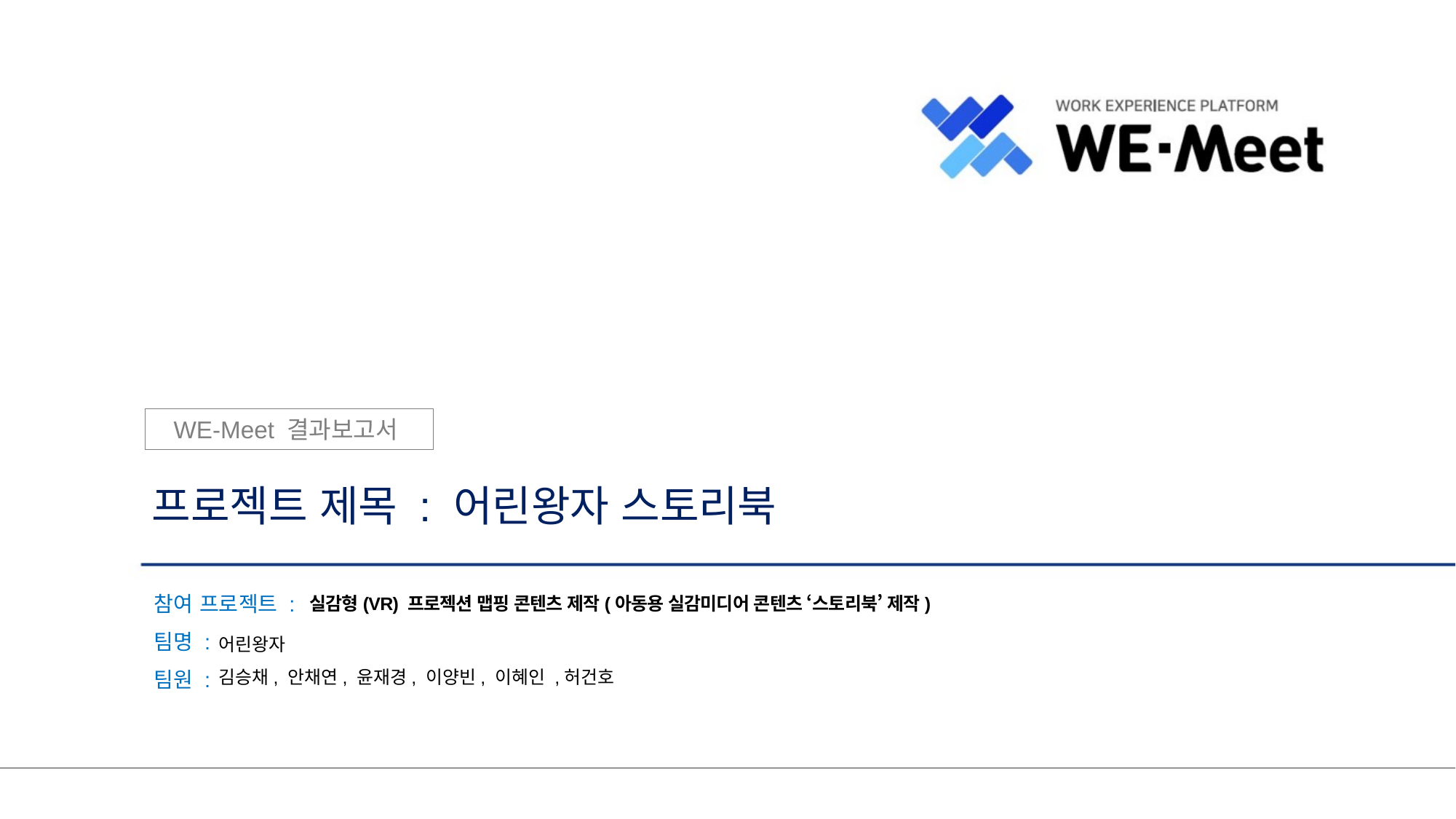

# WE-Meet 결과보고서
프로젝트 제목 : 어린왕자 스토리북
 실감형(VR) 프로젝션 맵핑 콘텐츠 제작(아동용 실감미디어 콘텐츠 ‘스토리북’ 제작)
 어린왕자
 김승채, 안채연, 윤재경, 이양빈, 이혜인 ,허건호